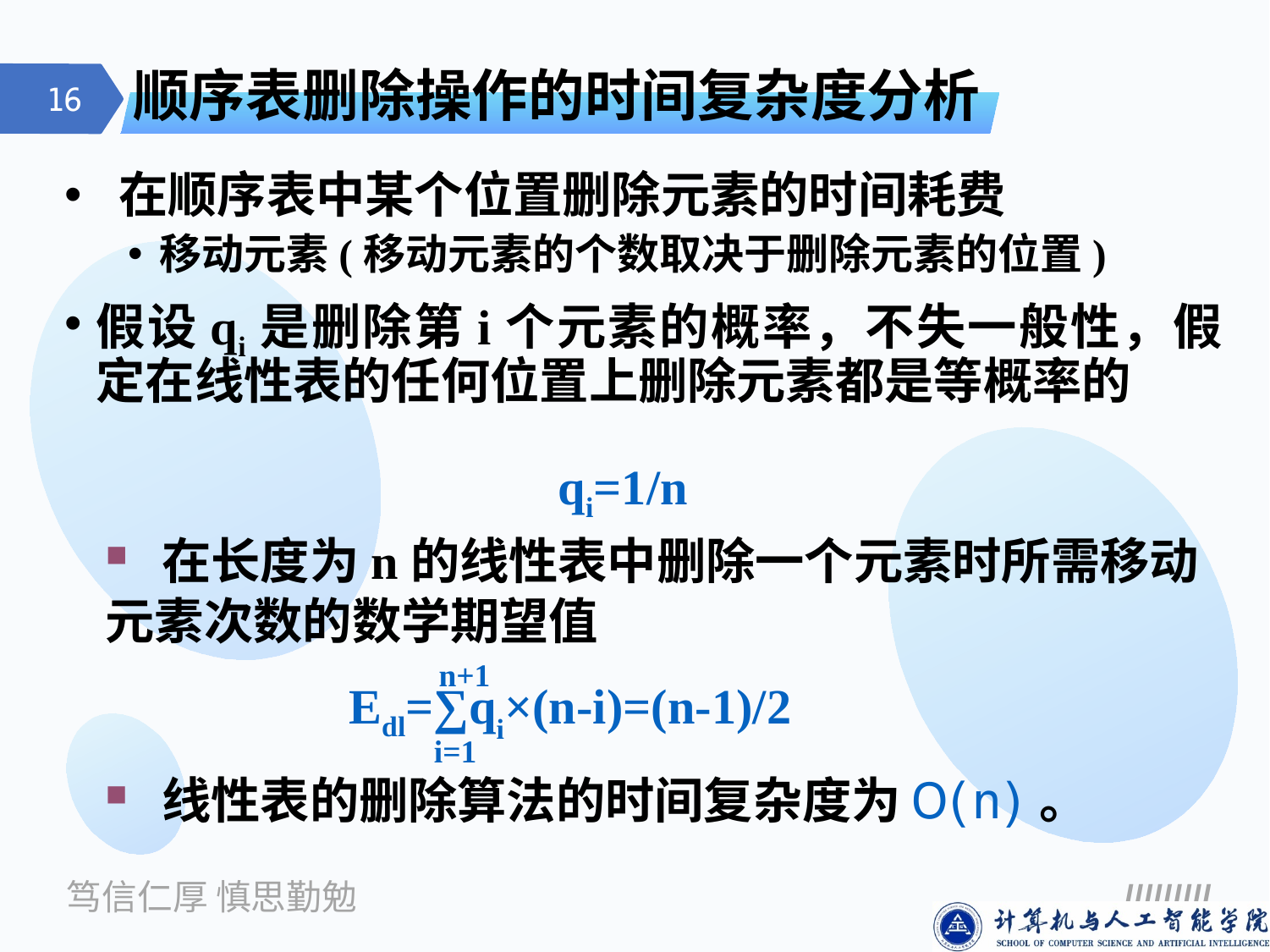

# 顺序表删除操作的时间复杂度分析
 在顺序表中某个位置删除元素的时间耗费
移动元素(移动元素的个数取决于删除元素的位置)
假设qi是删除第i个元素的概率，不失一般性，假定在线性表的任何位置上删除元素都是等概率的
qi=1/n
  在长度为n的线性表中删除一个元素时所需移动元素次数的数学期望值
n+1
Edl=∑qi×(n-i)=(n-1)/2
i=1
  线性表的删除算法的时间复杂度为O(n)。